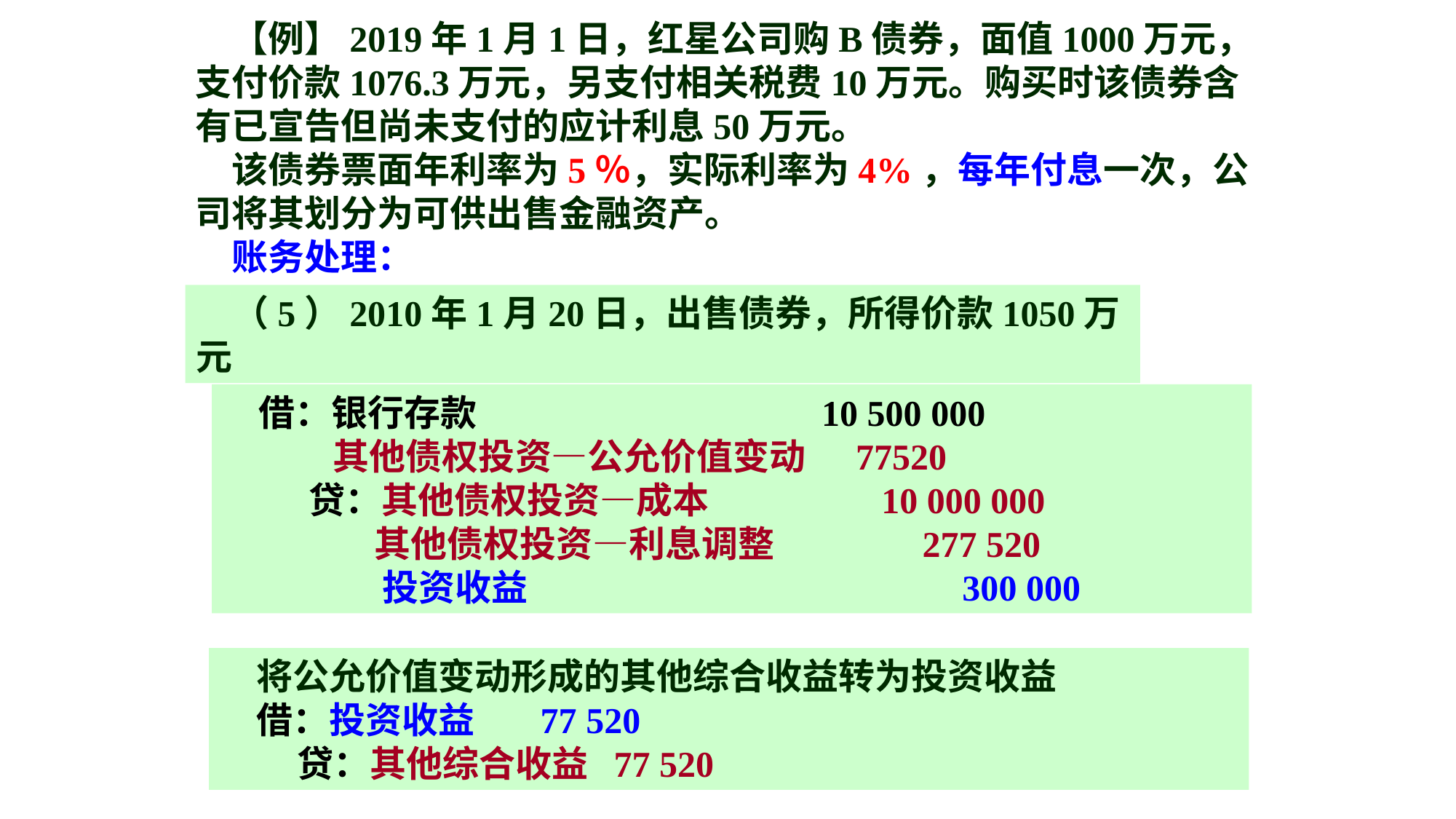

【例】2019年1月1日，红星公司购B债券，面值1000万元，支付价款1076.3万元，另支付相关税费10万元。购买时该债券含有已宣告但尚未支付的应计利息50万元。
该债券票面年利率为5％，实际利率为4%，每年付息一次，公司将其划分为可供出售金融资产。
账务处理：
（5）2010年1月20日，出售债券，所得价款1050万元
借：银行存款                                         10 500 000
        其他债权投资—公允价值变动     77520
     贷：其他债权投资—成本                    10 000 000
             其他债权投资—利息调整                 277 520
              投资收益                                                    300 000
将公允价值变动形成的其他综合收益转为投资收益
借：投资收益       77 520
    贷：其他综合收益  77 520